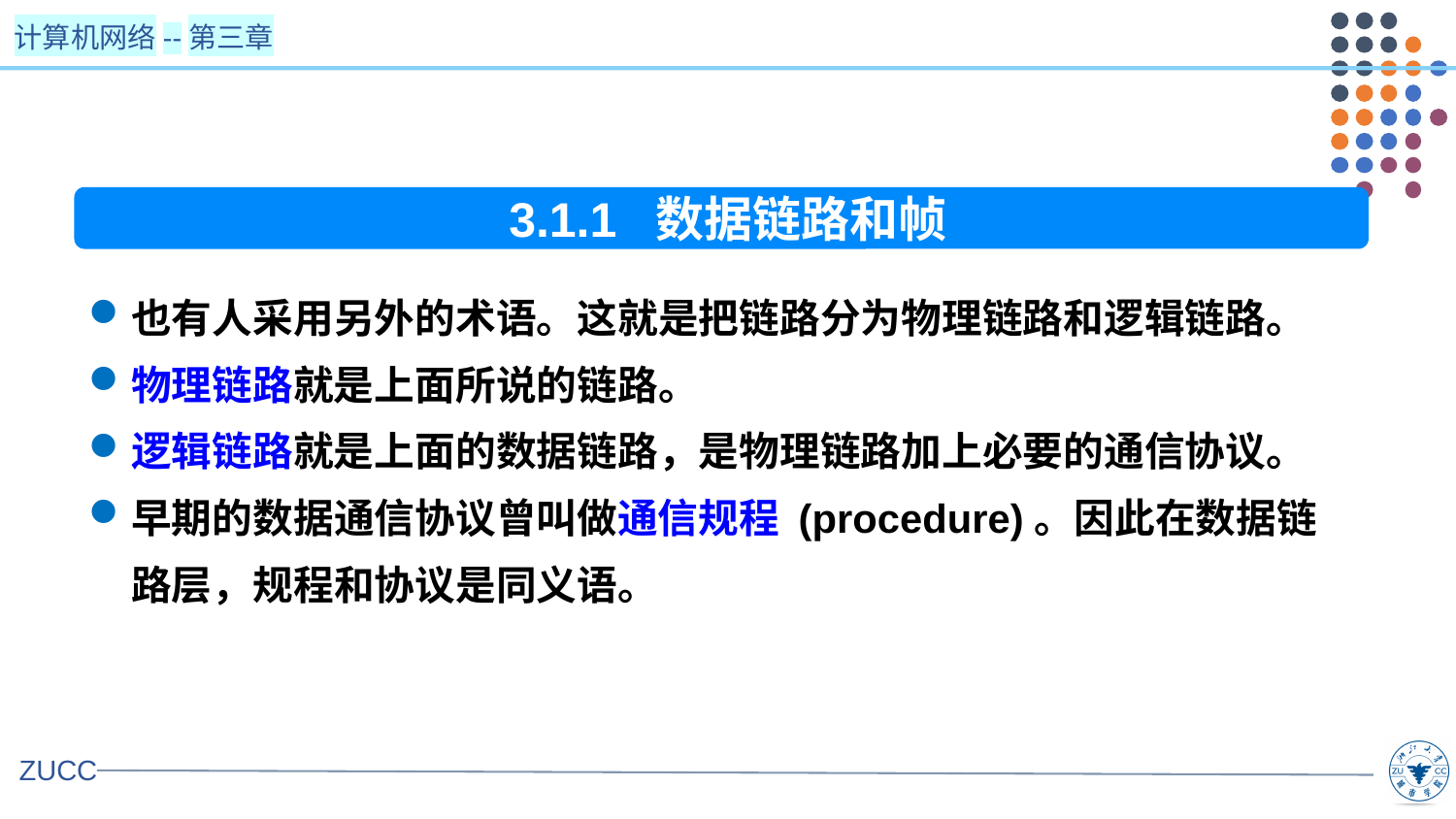

3.1.1  数据链路和帧

也有人采用另外的术语。这就是把链路分为物理链路和逻辑链路。
物理链路就是上面所说的链路。
逻辑链路就是上面的数据链路，是物理链路加上必要的通信协议。
早期的数据通信协议曾叫做通信规程 (procedure)。因此在数据链路层，规程和协议是同义语。